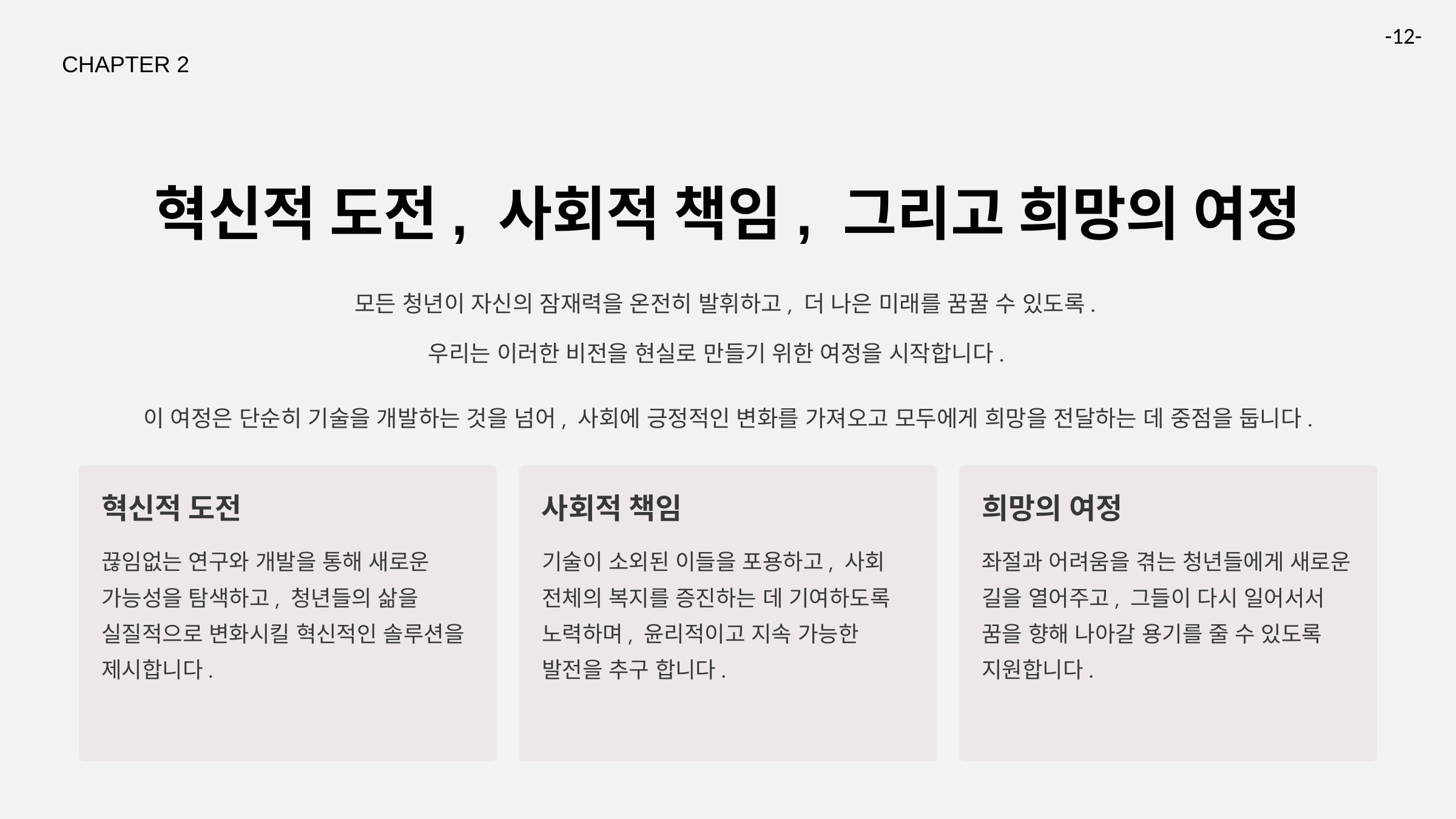

-12-
CHAPTER 2

혁신적 도전, 사회적 책임, 그리고 희망의 여정
모든 청년이 자신의 잠재력을 온전히 발휘하고, 더 나은 미래를 꿈꿀 수 있도록.
우리는 이러한 비전을 현실로 만들기 위한 여정을 시작합니다.
이 여정은 단순히 기술을 개발하는 것을 넘어, 사회에 긍정적인 변화를 가져오고 모두에게 희망을 전달하는 데 중점을 둡니다.

혁신적 도전
사회적 책임
희망의 여정
끊임없는 연구와 개발을 통해 새로운 가능성을 탐색하고, 청년들의 삶을 실질적으로 변화시킬 혁신적인 솔루션을 제시합니다.
기술이 소외된 이들을 포용하고, 사회 전체의 복지를 증진하는 데 기여하도록
노력하며, 윤리적이고 지속 가능한
발전을 추구 합니다.
좌절과 어려움을 겪는 청년들에게 새로운 길을 열어주고, 그들이 다시 일어서서 꿈을 향해 나아갈 용기를 줄 수 있도록 지원합니다.